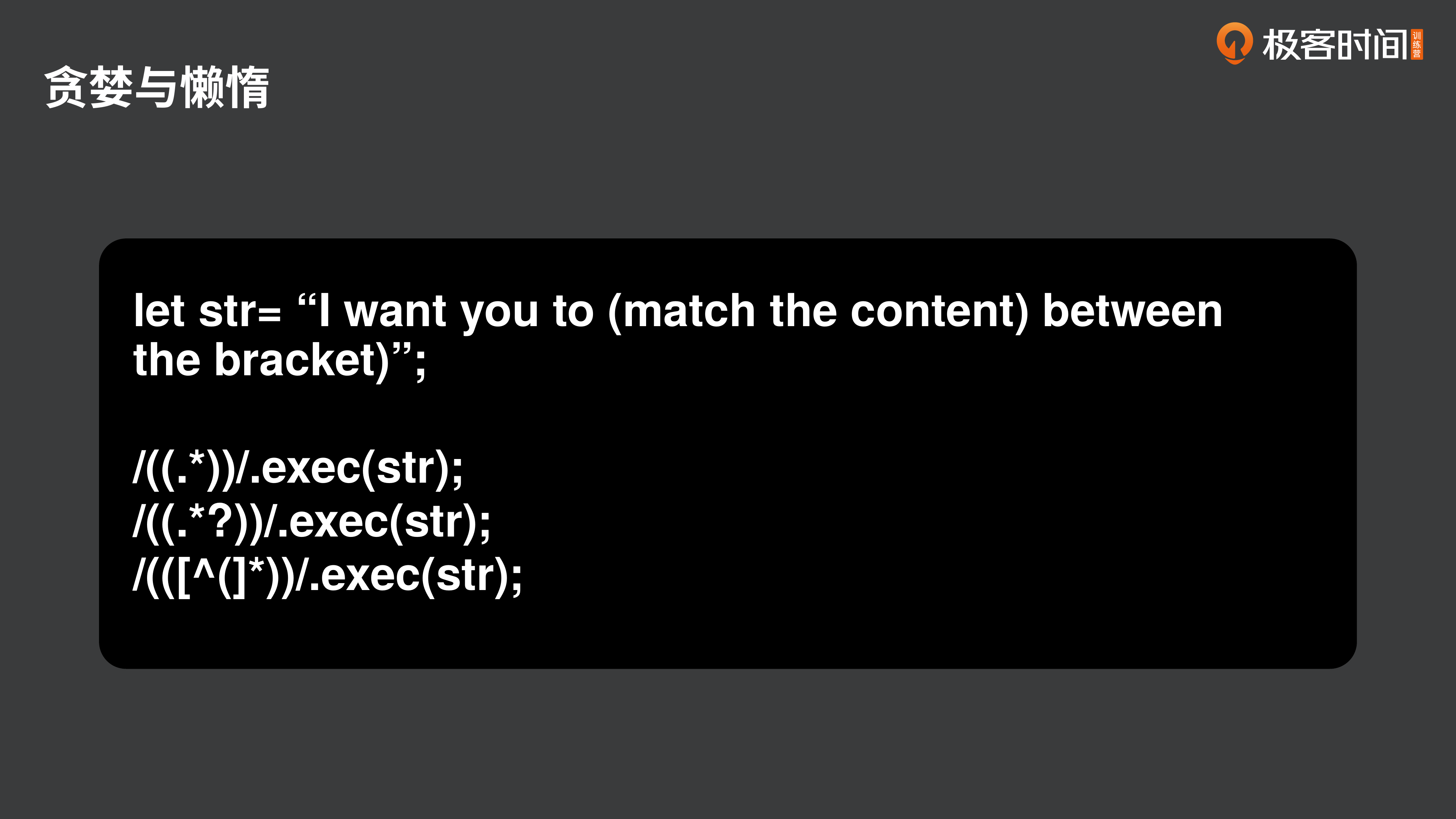

贪婪与懒惰

let str= “I want you to (match the content) between the bracket)”;

/((.*))/.exec(str);
/((.*?))/.exec(str);
/(([^(]*))/.exec(str);